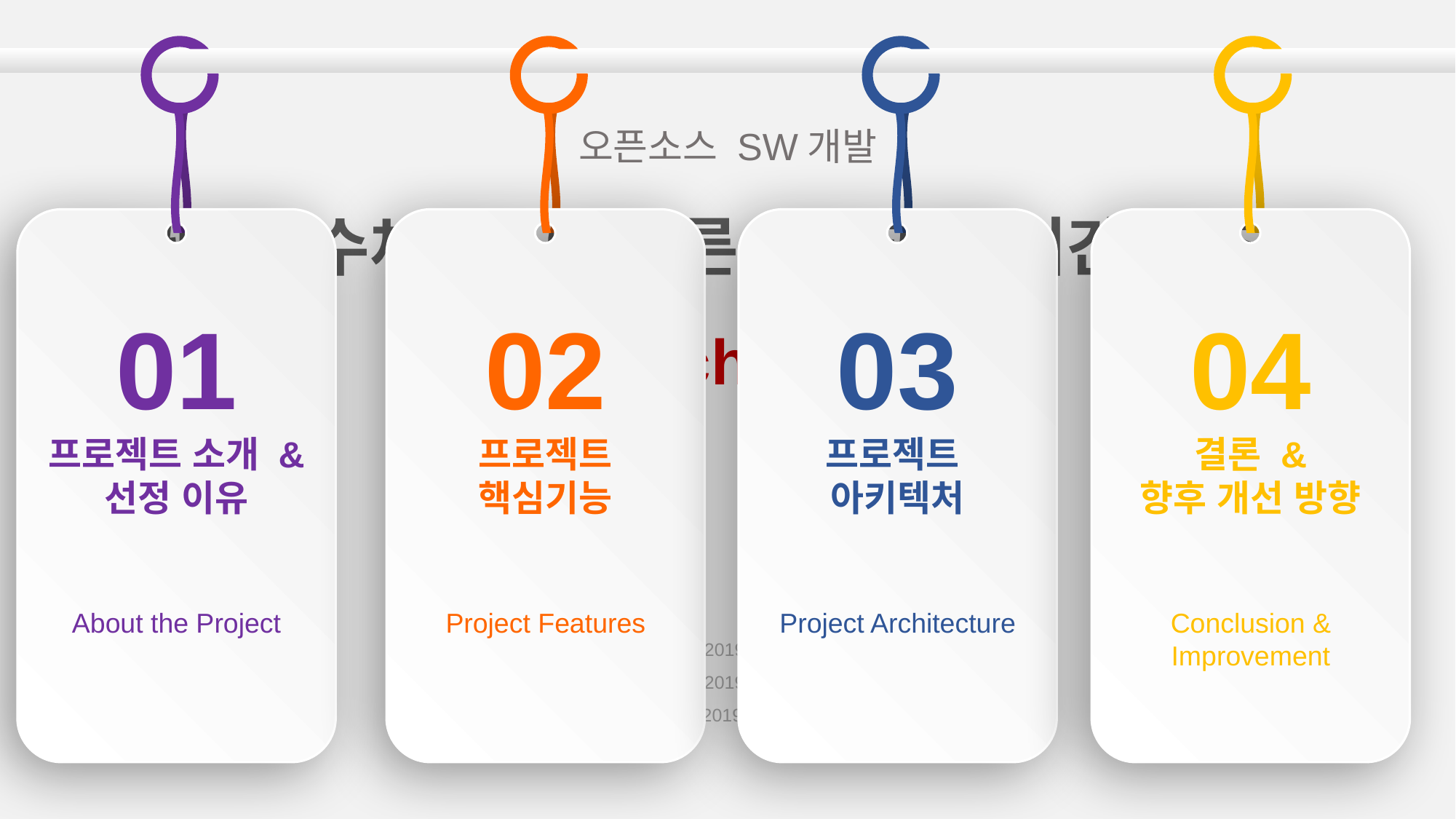

01
프로젝트 소개 & 선정 이유

About the Project

02
프로젝트
핵심기능

Project Features

03
프로젝트
아키텍처

Project Architecture

04
결론 &
향후 개선 방향

Conclusion & Improvement

오픈소스 SW개발
권장이수체계도에 따른 전공과목 시간표 추천
[ KHUchedule ]

컴퓨터공학과   2019102146  곽병민
컴퓨터공학과   2019102187  송민석
컴퓨터공학과  2019102206  이나경